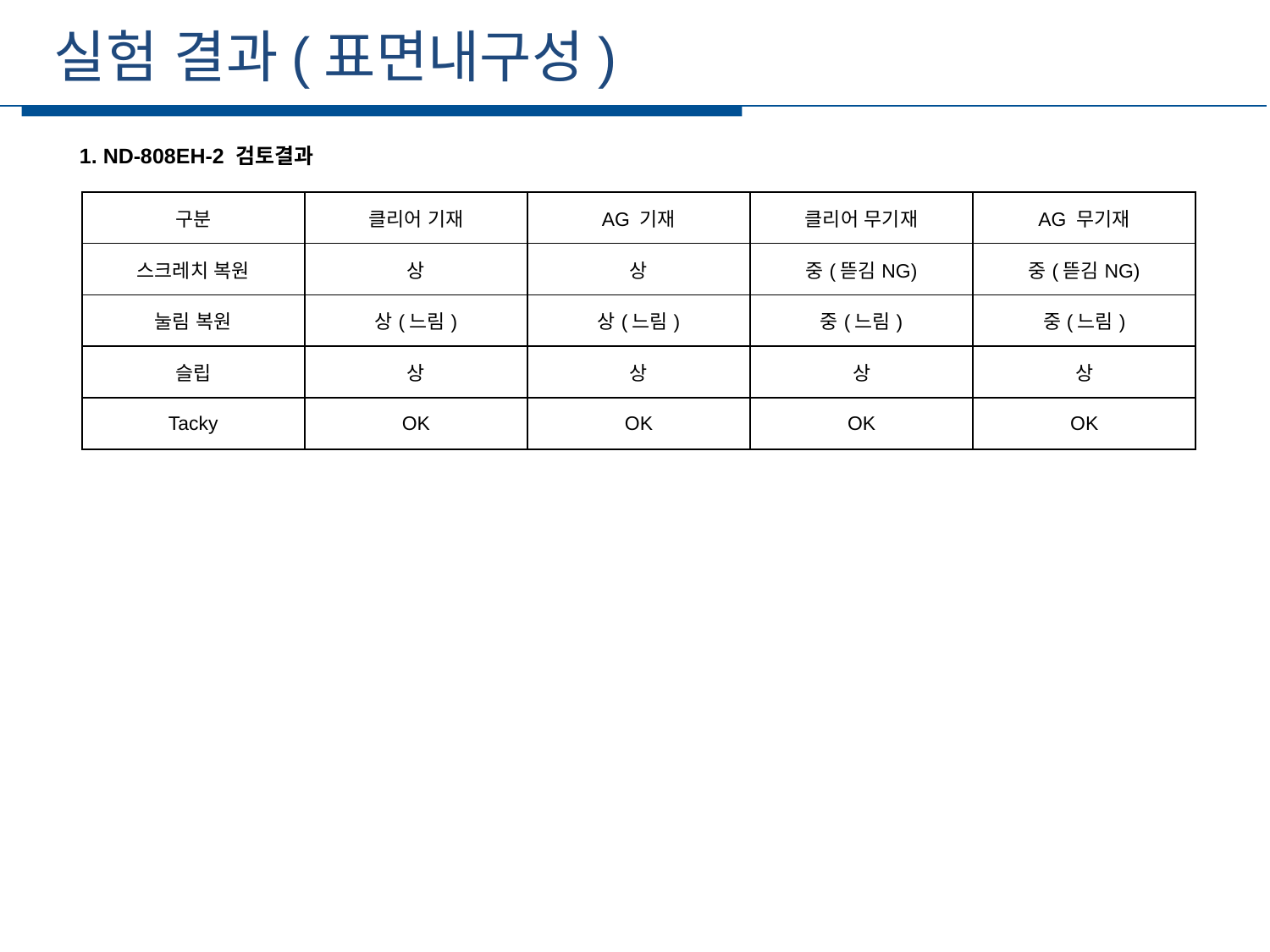

실험 결과(표면내구성)
세부일정

1. ND-808EH-2 검토결과
| 구분 | 클리어 기재 | AG 기재 | 클리어 무기재 | AG 무기재 |
| --- | --- | --- | --- | --- |
| 스크레치 복원 | 상 | 상 | 중(뜯김NG) | 중(뜯김NG) |
| 눌림 복원 | 상(느림) | 상(느림) | 중(느림) | 중(느림) |
| 슬립 | 상 | 상 | 상 | 상 |
| Tacky | OK | OK | OK | OK |